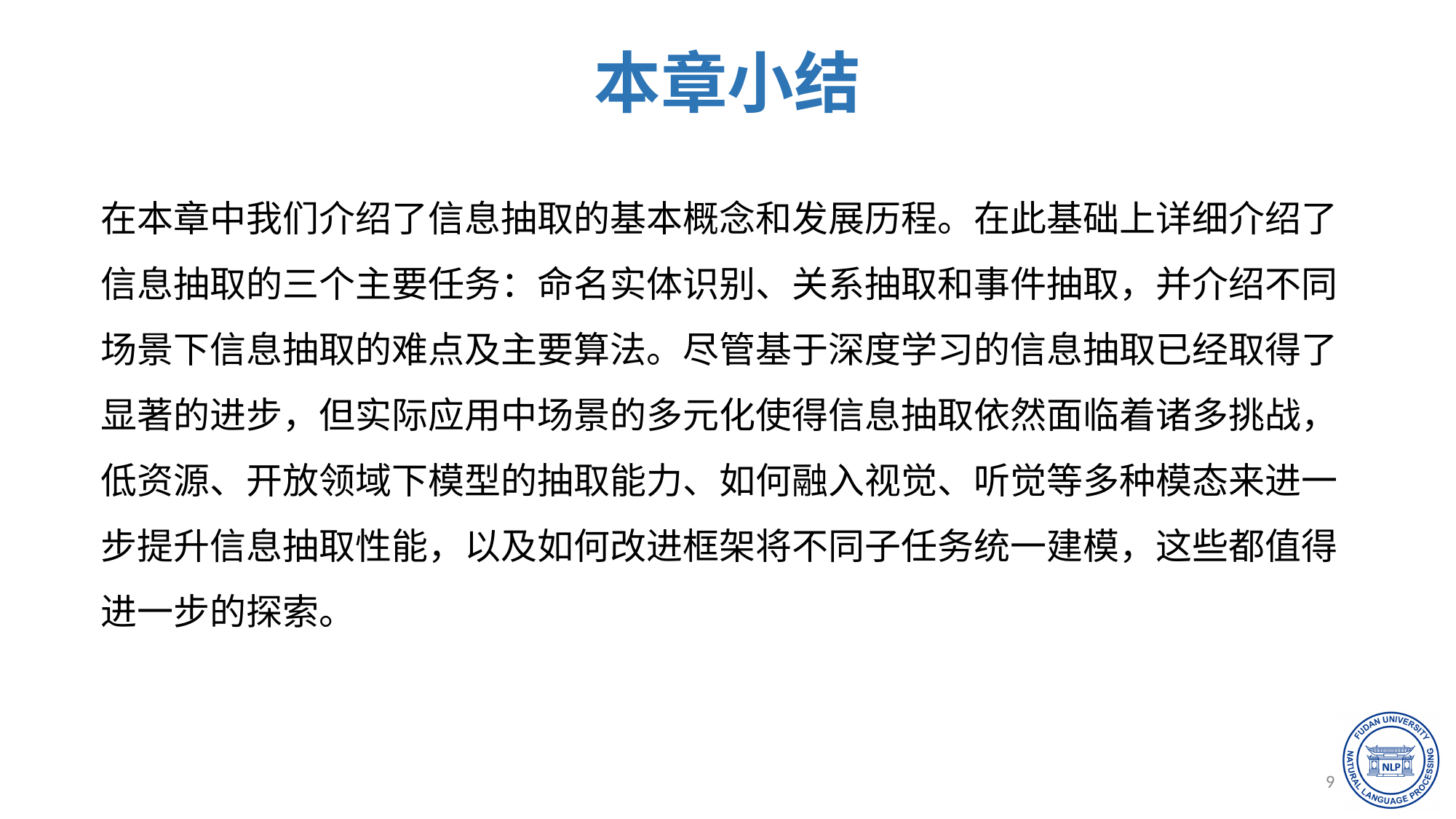

本章小结
哎呀小小草
专业设计
在本章中我们介绍了信息抽取的基本概念和发展历程。在此基础上详细介绍了信息抽取的三个主要任务：命名实体识别、关系抽取和事件抽取，并介绍不同场景下信息抽取的难点及主要算法。尽管基于深度学习的信息抽取已经取得了显著的进步，但实际应用中场景的多元化使得信息抽取依然面临着诸多挑战，低资源、开放领域下模型的抽取能力、如何融入视觉、听觉等多种模态来进一步提升信息抽取性能，以及如何改进框架将不同子任务统一建模，这些都值得进一步的探索。
2015
哎呀小小草演示设计
99